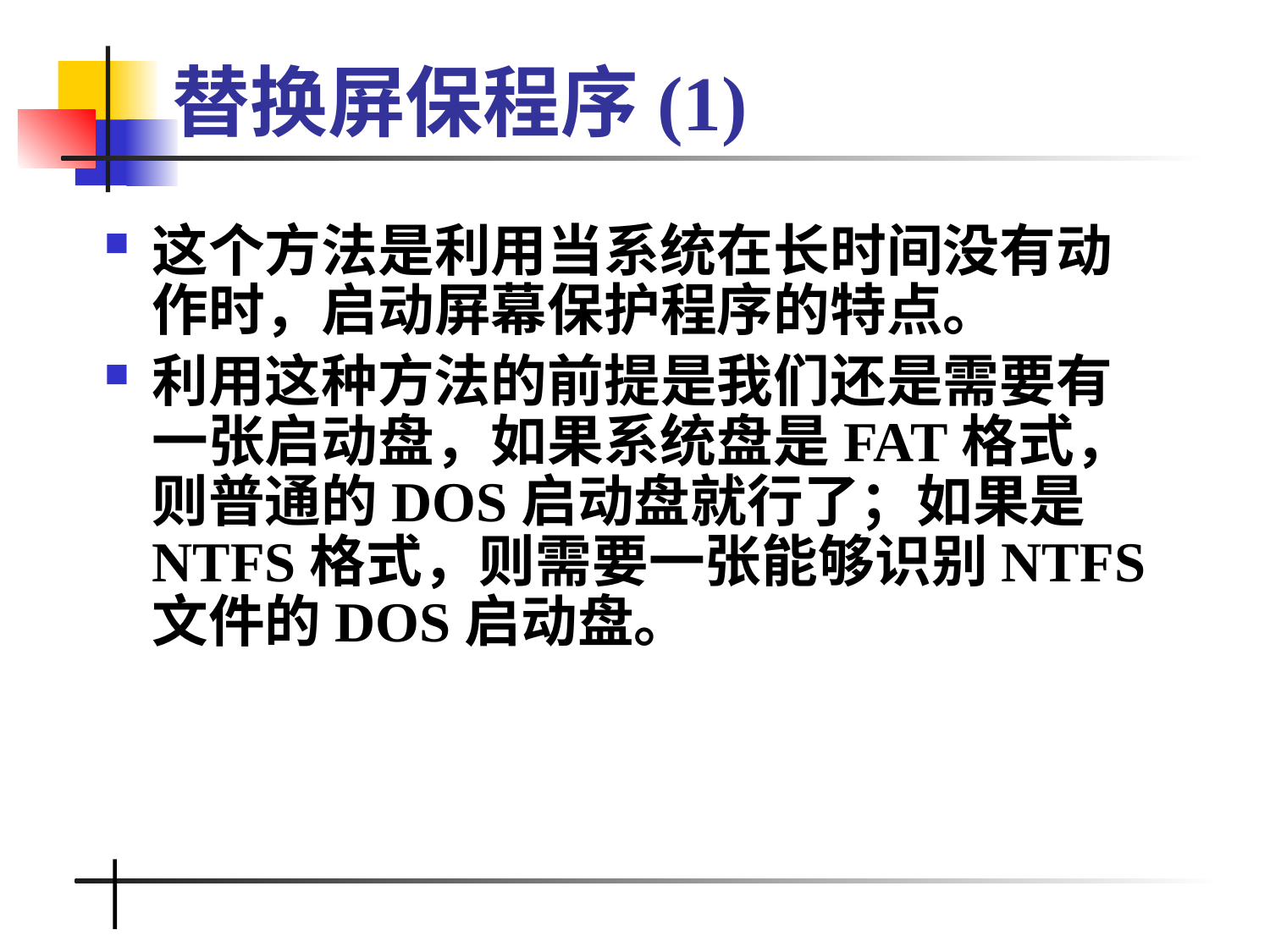

# 替换屏保程序(1)
这个方法是利用当系统在长时间没有动作时，启动屏幕保护程序的特点。
利用这种方法的前提是我们还是需要有一张启动盘，如果系统盘是FAT格式，则普通的DOS启动盘就行了；如果是NTFS格式，则需要一张能够识别NTFS文件的DOS启动盘。